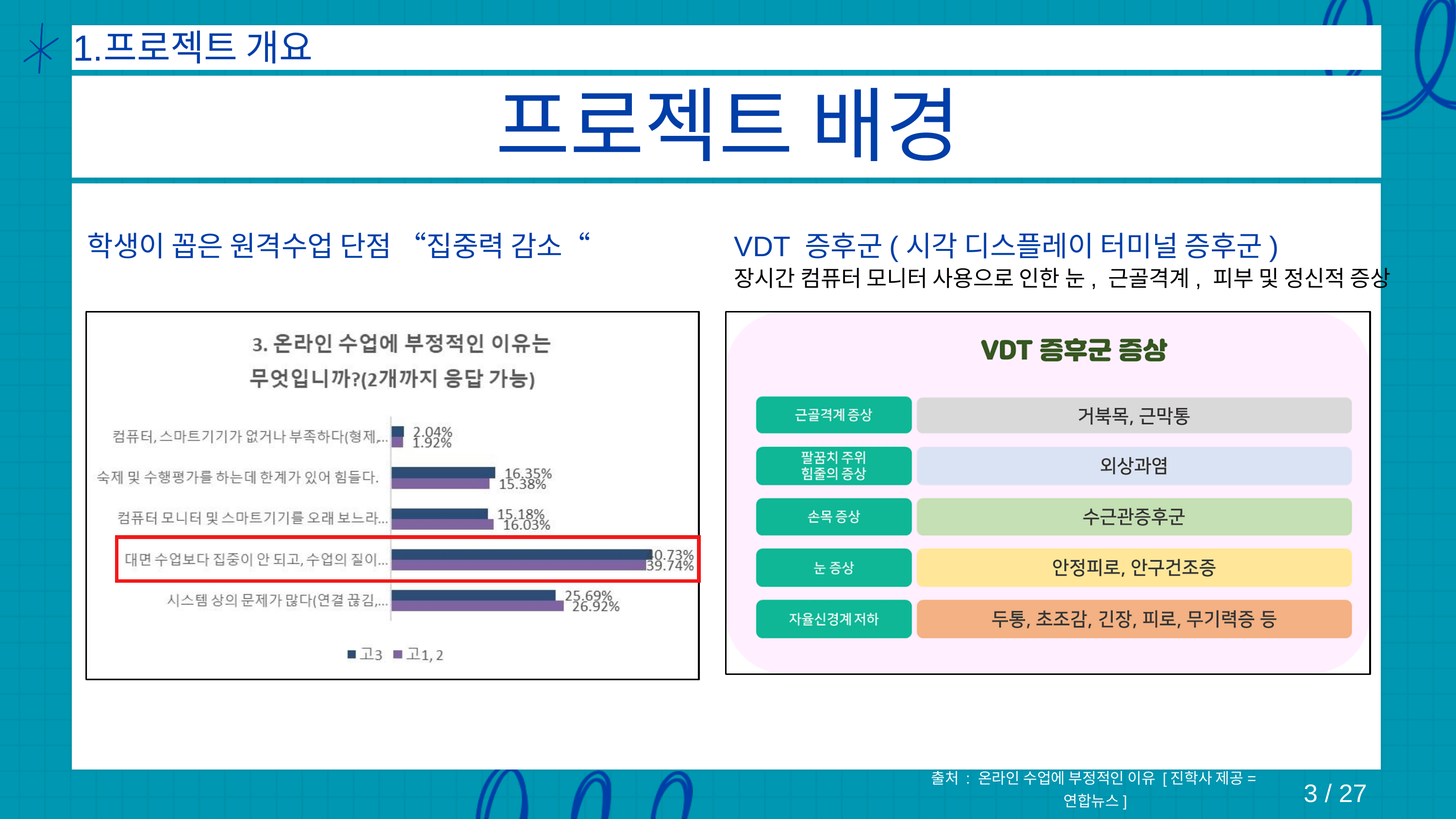

프로젝트 개요

프로젝트 배경

학생이 꼽은 원격수업 단점 “집중력 감소“
VDT 증후군(시각 디스플레이 터미널 증후군)
장시간 컴퓨터 모니터 사용으로 인한 눈, 근골격계, 피부 및 정신적 증상

출처 : 온라인 수업에 부정적인 이유 [진학사 제공=연합뉴스]
3 / 27